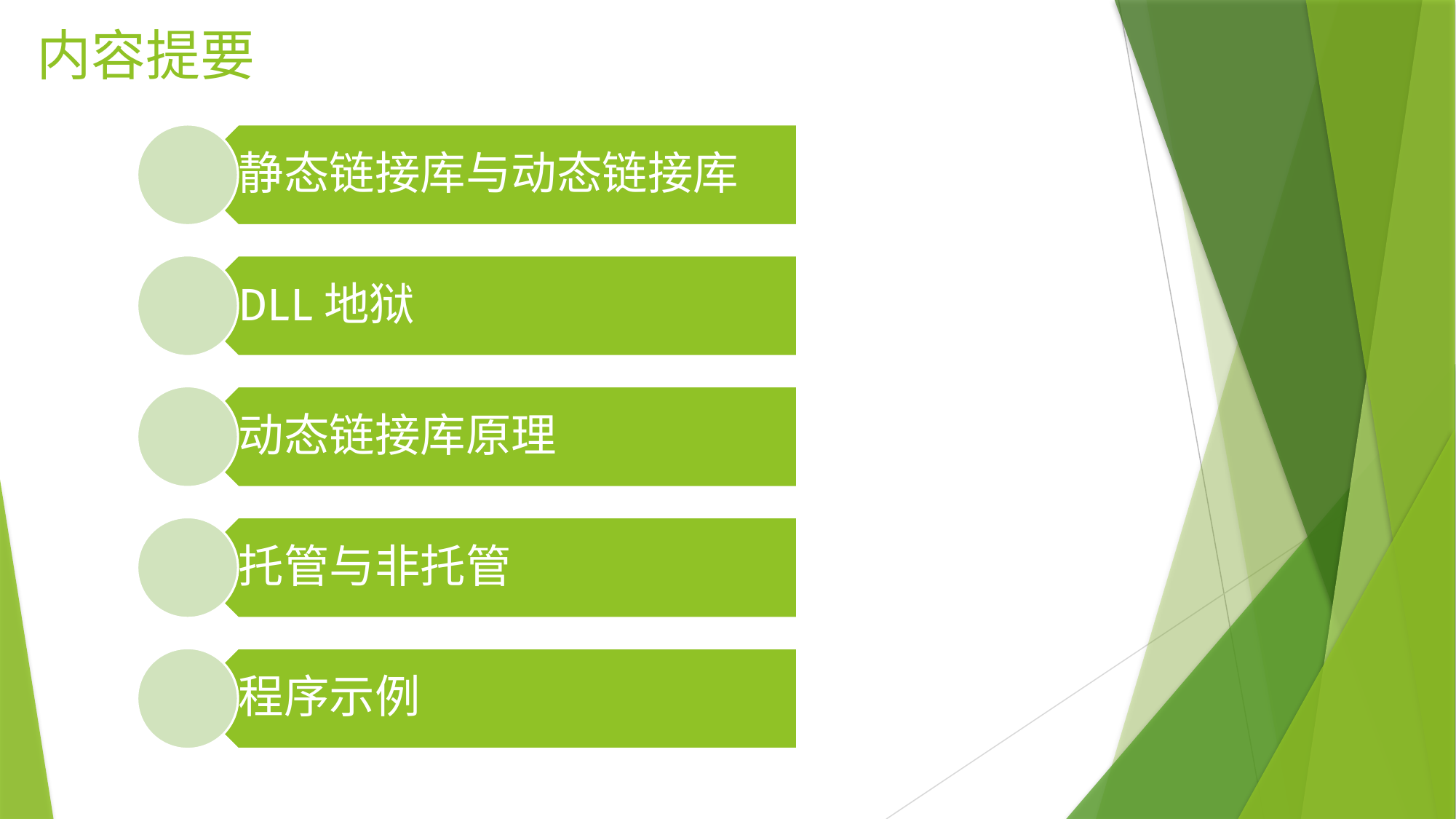

# 内容提要
静态链接库与动态链接库
DLL地狱
动态链接库原理
托管与非托管
程序示例